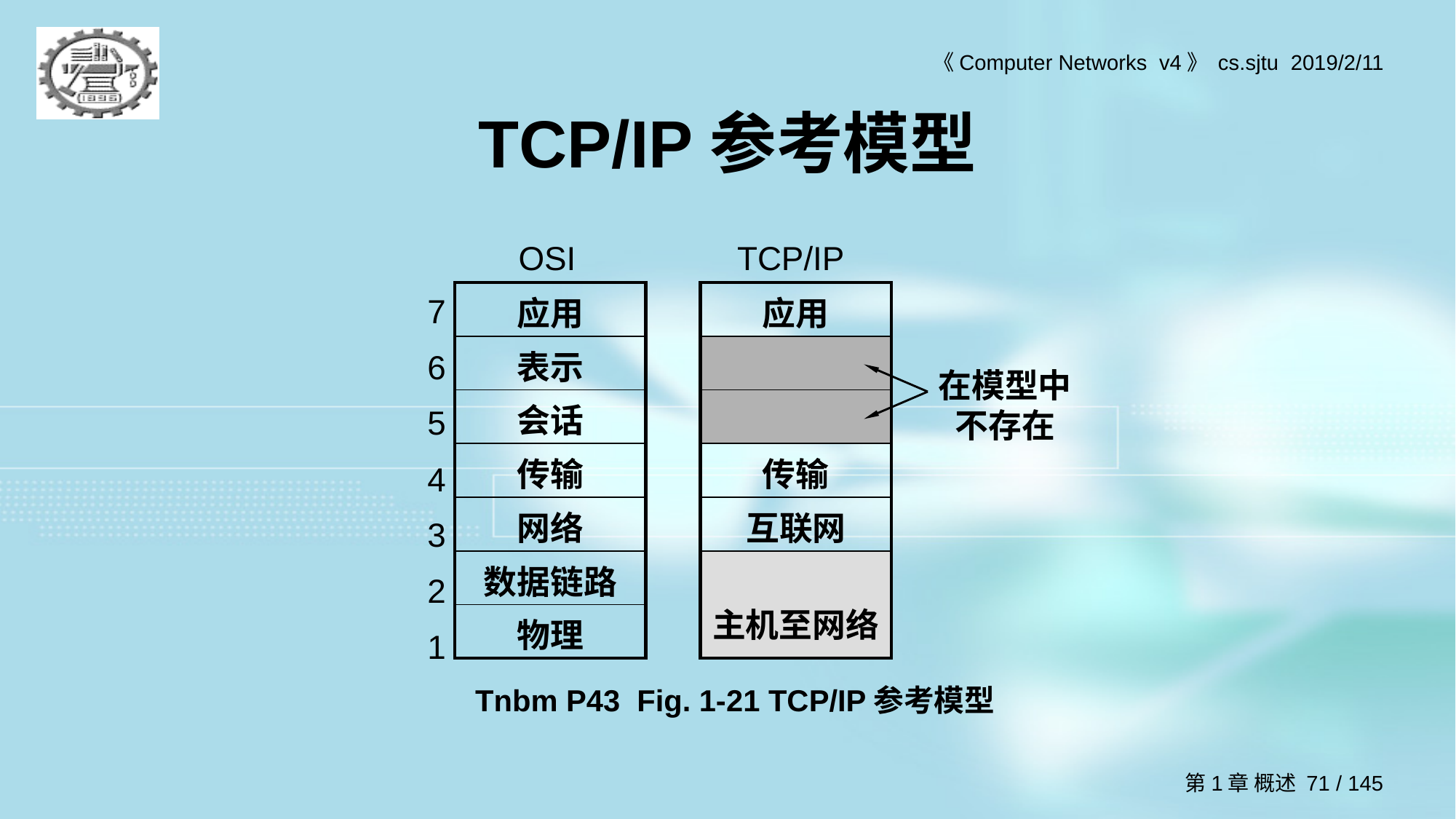

# TCP/IP参考模型
OSI
TCP/IP
7
6
5
4
3
2
1
| 应用 |
| --- |
| 表示 |
| 会话 |
| 传输 |
| 网络 |
| 数据链路 |
| 物理 |
| 应用 |
| --- |
|  |
|  |
| 传输 |
| 互联网 |
| 主机至网络 |

在模型中不存在

Tnbm P43  Fig. 1-21 TCP/IP参考模型